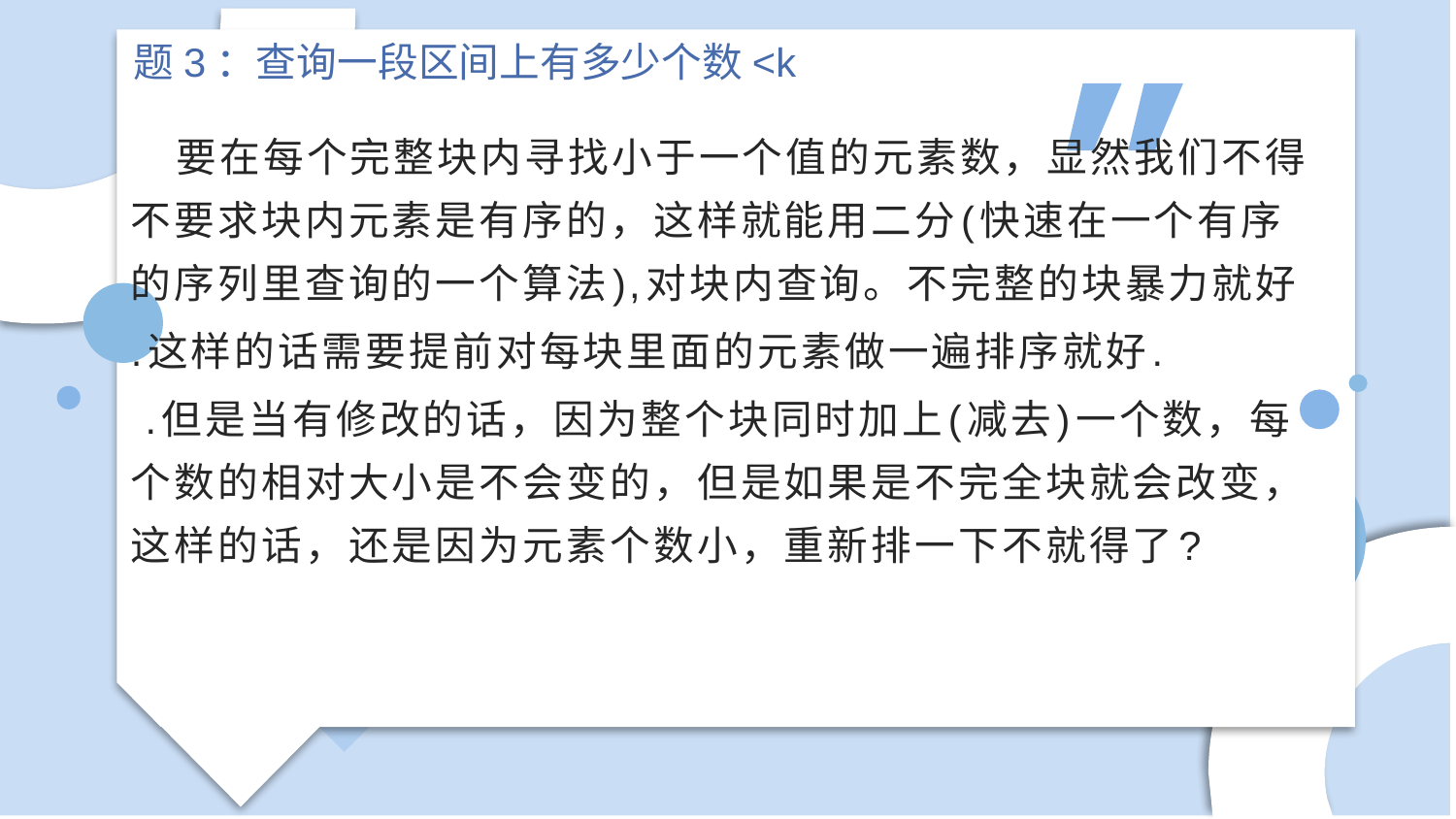

题3：查询一段区间上有多少个数<k

　　      要在每个完整块内寻找小于一个值的元素数，显然我们不得不要求块内元素是有序的，这样就能用二分(快速在一个有序的序列里查询的一个算法),对块内查询。不完整的块暴力就好
.这样的话需要提前对每块里面的元素做一遍排序就好.
 .但是当有修改的话，因为整个块同时加上(减去)一个数，每个数的相对大小是不会变的，但是如果是不完全块就会改变，这样的话，还是因为元素个数小，重新排一下不就得了?